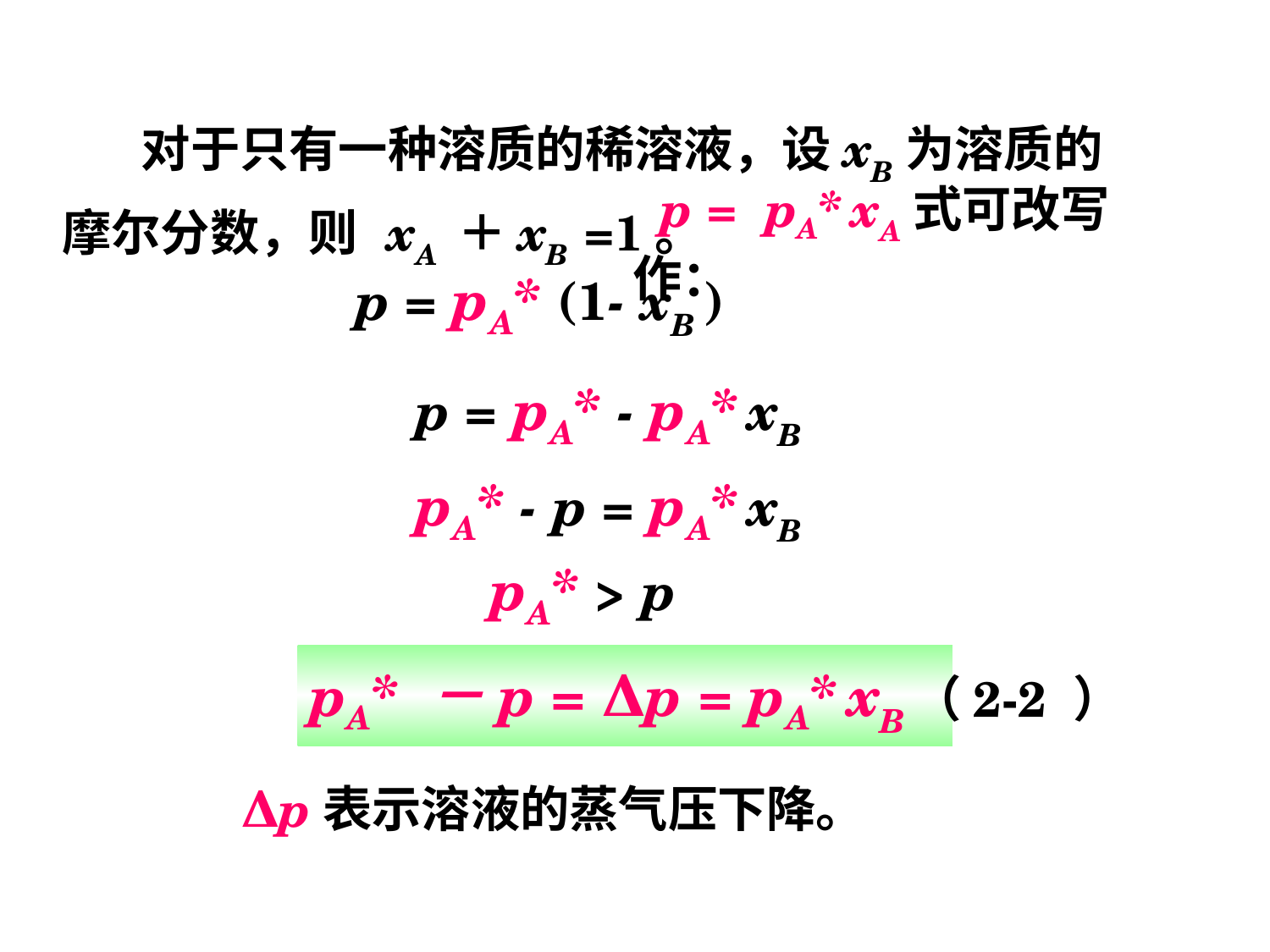

对于只有一种溶质的稀溶液，设xB为溶质的摩尔分数，则  xA ＋xB  =1。
  p =  pA* xA式可改写作：
p = pA* (1- xB )
p = pA* - pA* xB
pA* - p = pA* xB
pA* > p
pA* －p = Δp = pA* xB
（2-2 ）
Δp表示溶液的蒸气压下降。
18
18